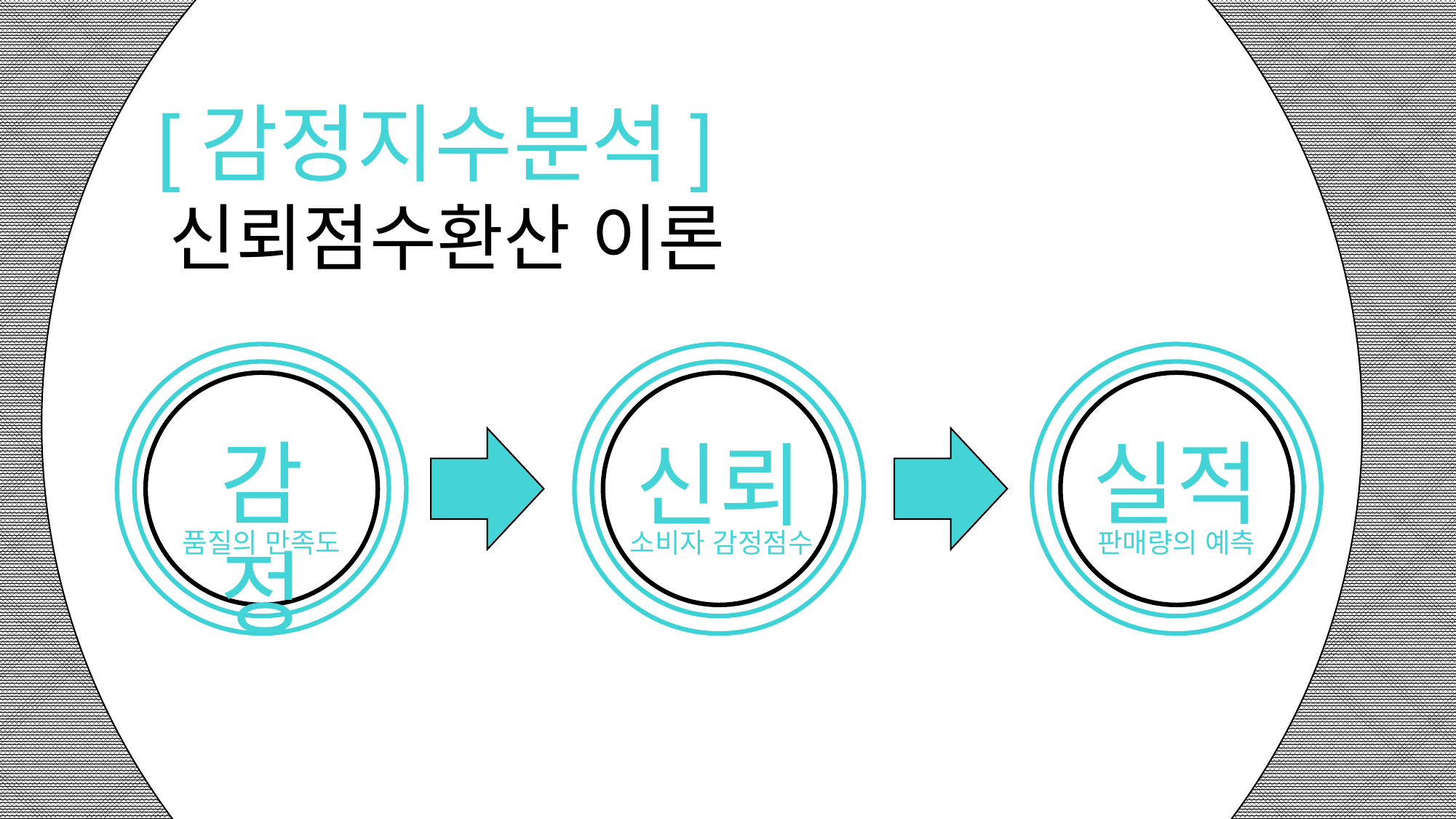

[감정지수분석]
신뢰점수환산 이론

감정
실적
신뢰

품질의 만족도
소비자 감정점수
판매량의 예측
: 14-18년도 현대차 판매량과 소비자 감정지수의 하락양상은 단순히 우연성에 결부된 채 섣불리 결론을 내리면 안된다.
어떤 물건에 대한 사람의 감정은 품질의 만족에 따라 달라진다. 이러한 만족 욕구가 충족되지 못할 때 부정적인 감정이 발생하고 이는 곧 물건에 대한 불만으로 나타나며, 불만은 해당 물건의 공급처인 기업에 대한 신뢰의 하락을 의미한다. 신뢰를 잃은 기업의 물건은 자연스럽게 수요가 줄어들 것이며 이는 판매량에 직접적인 영향으로 다가온다. 즉, 소비자의 감정이 기업의 판매량을 예측가능 하게 만드는 척도가 될 수 있다는 가능성을 제시한다.